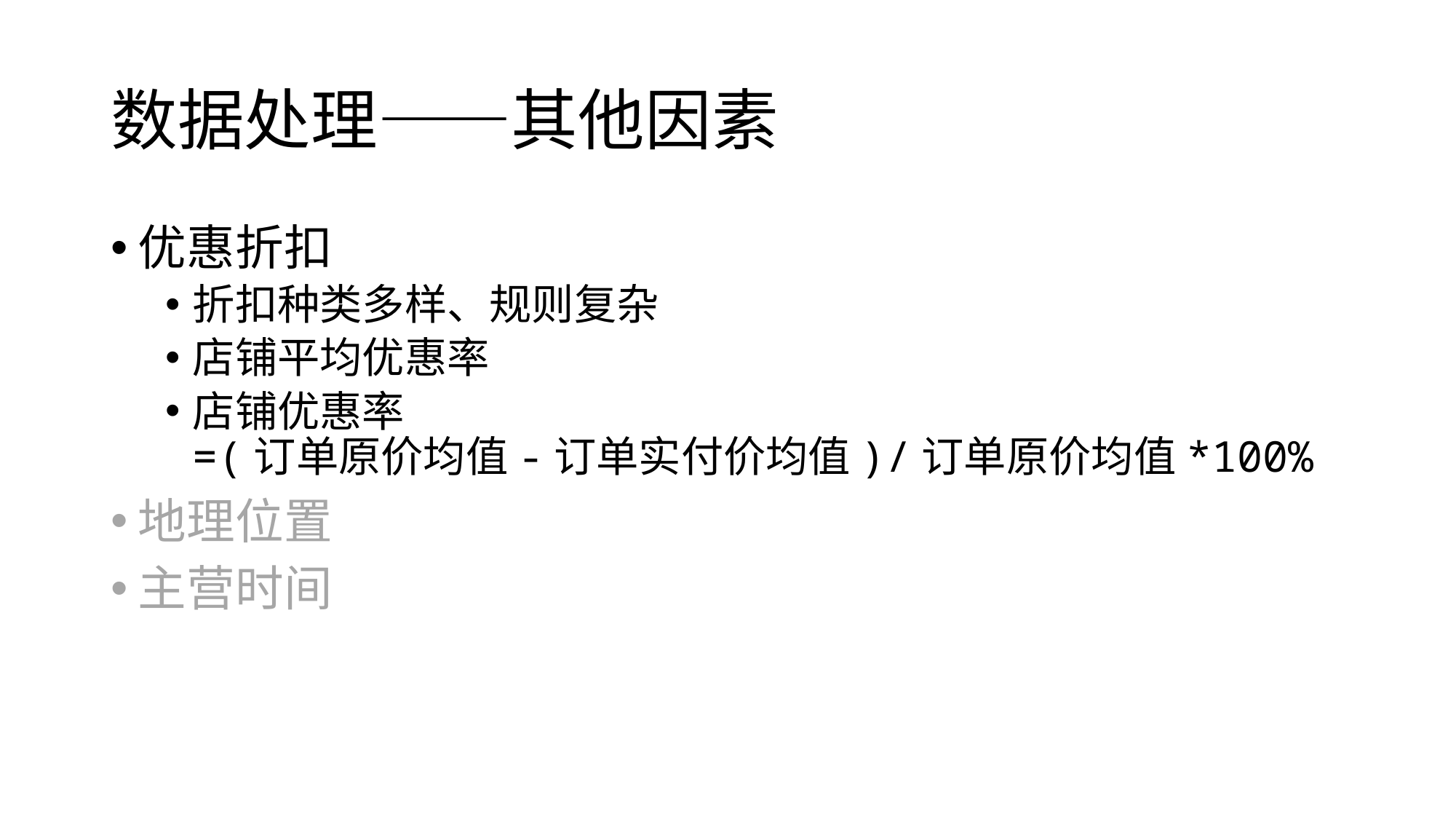

# 数据处理——其他因素
优惠折扣
折扣种类多样、规则复杂
店铺平均优惠率
店铺优惠率
=(订单原价均值-订单实付价均值)/订单原价均值*100%
地理位置
主营时间